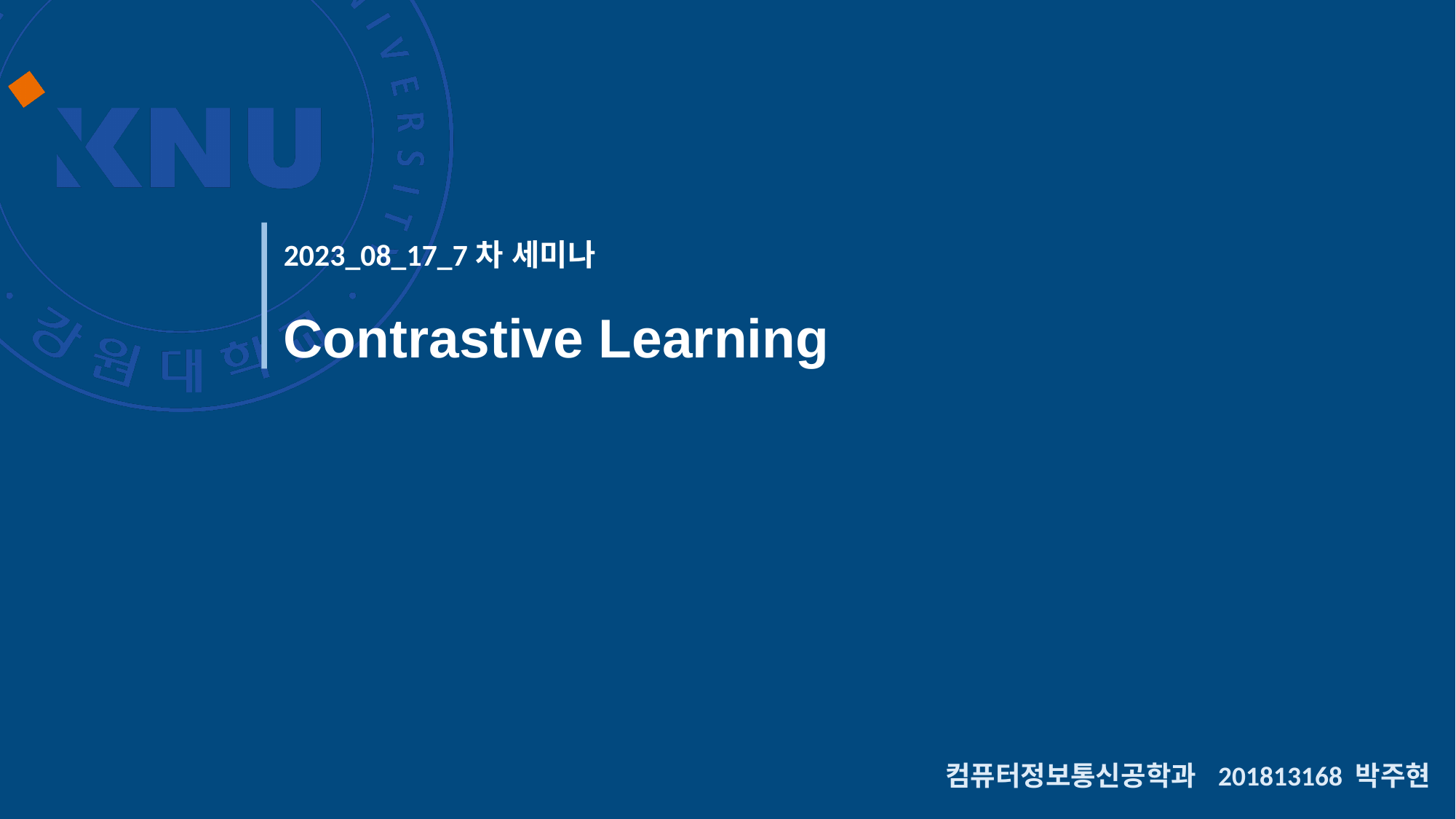

2023_08_17_7차 세미나
# Contrastive Learning
컴퓨터정보통신공학과  201813168 박주현